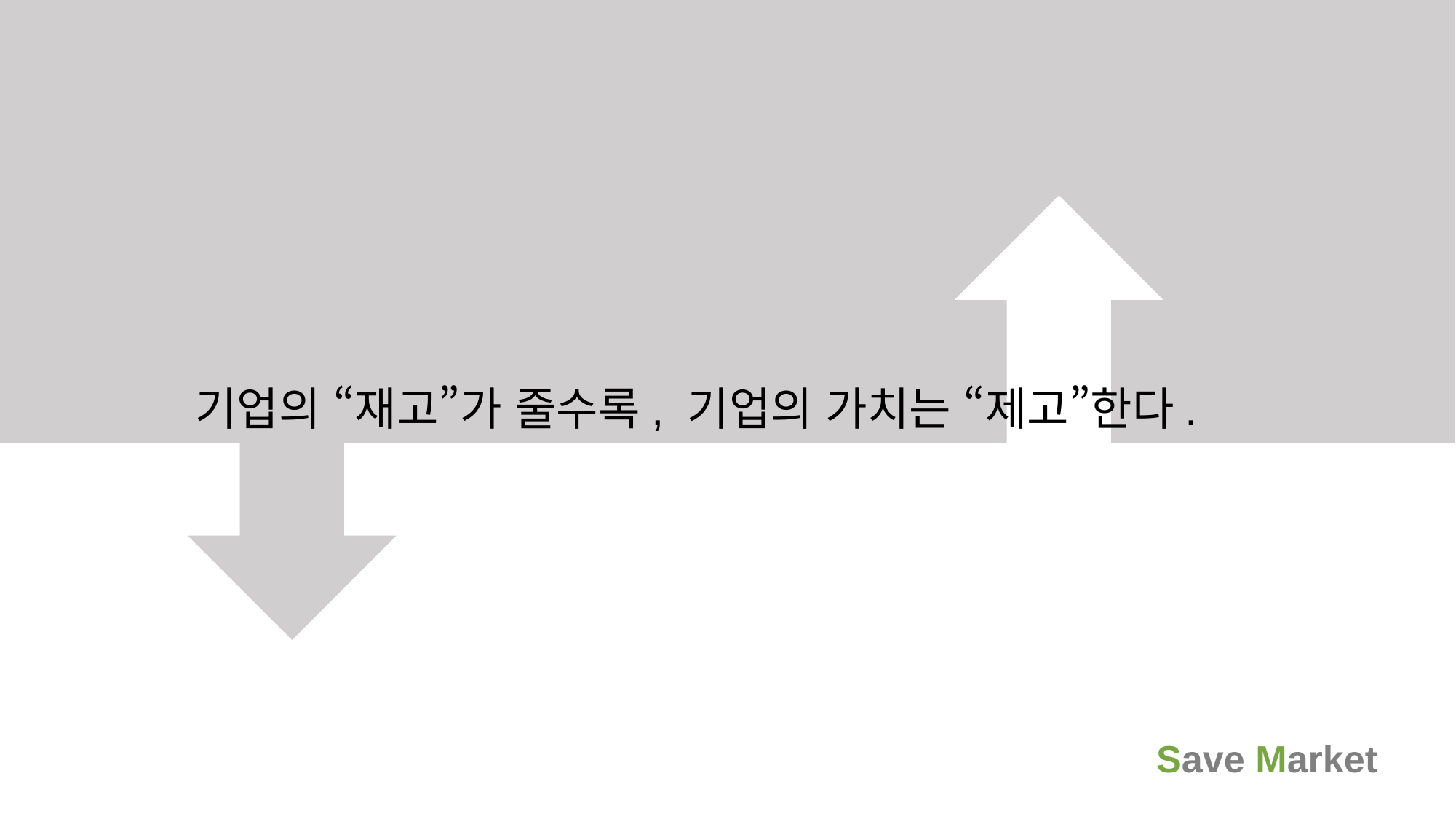

기업의 “재고”가 줄수록, 기업의 가치는 “제고”한다.

Save Market